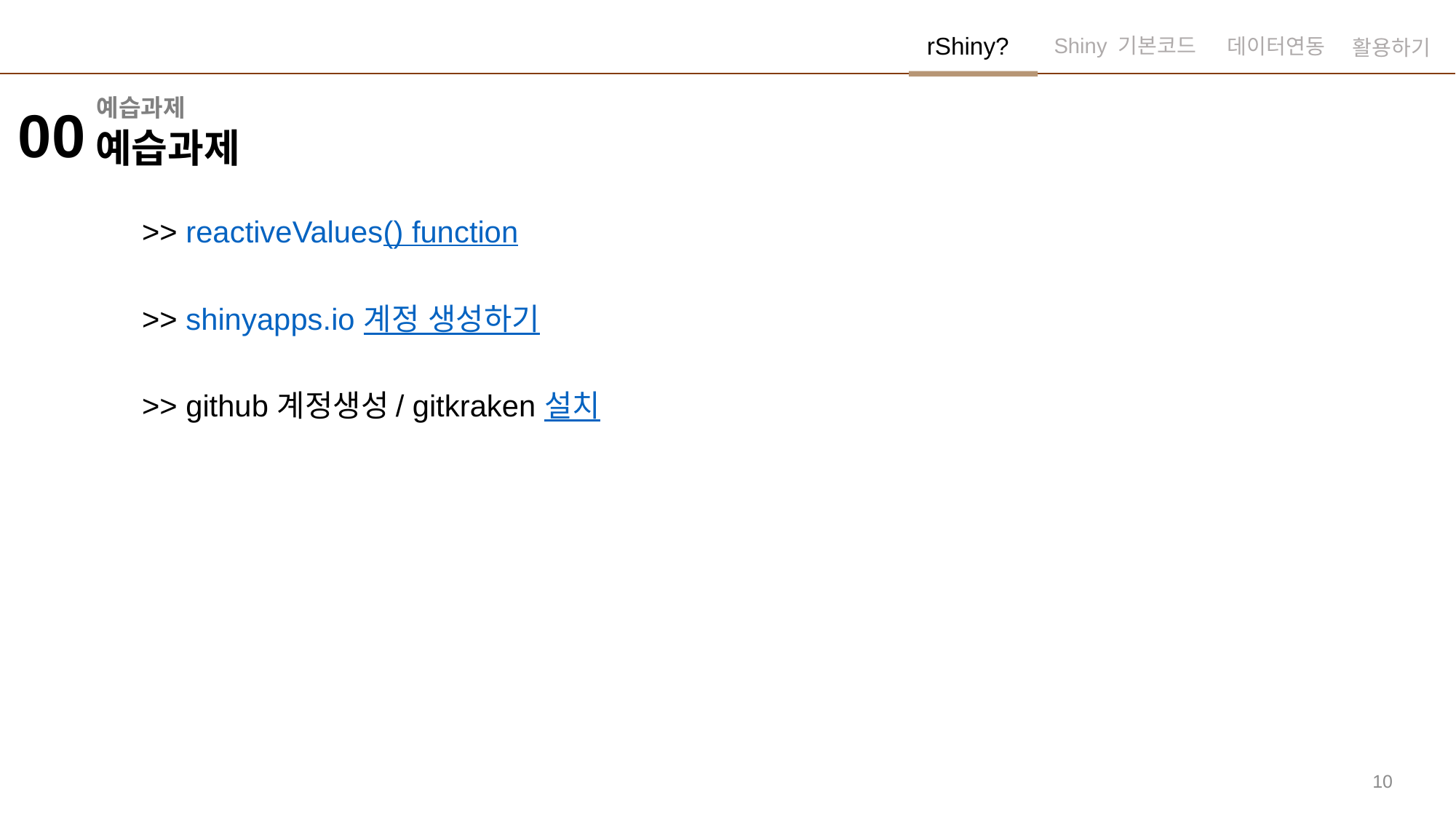

예습과제
00
예습과제
>> reactiveValues() function
>> shinyapps.io 계정 생성하기
>> github 계정생성 / gitkraken 설치
10